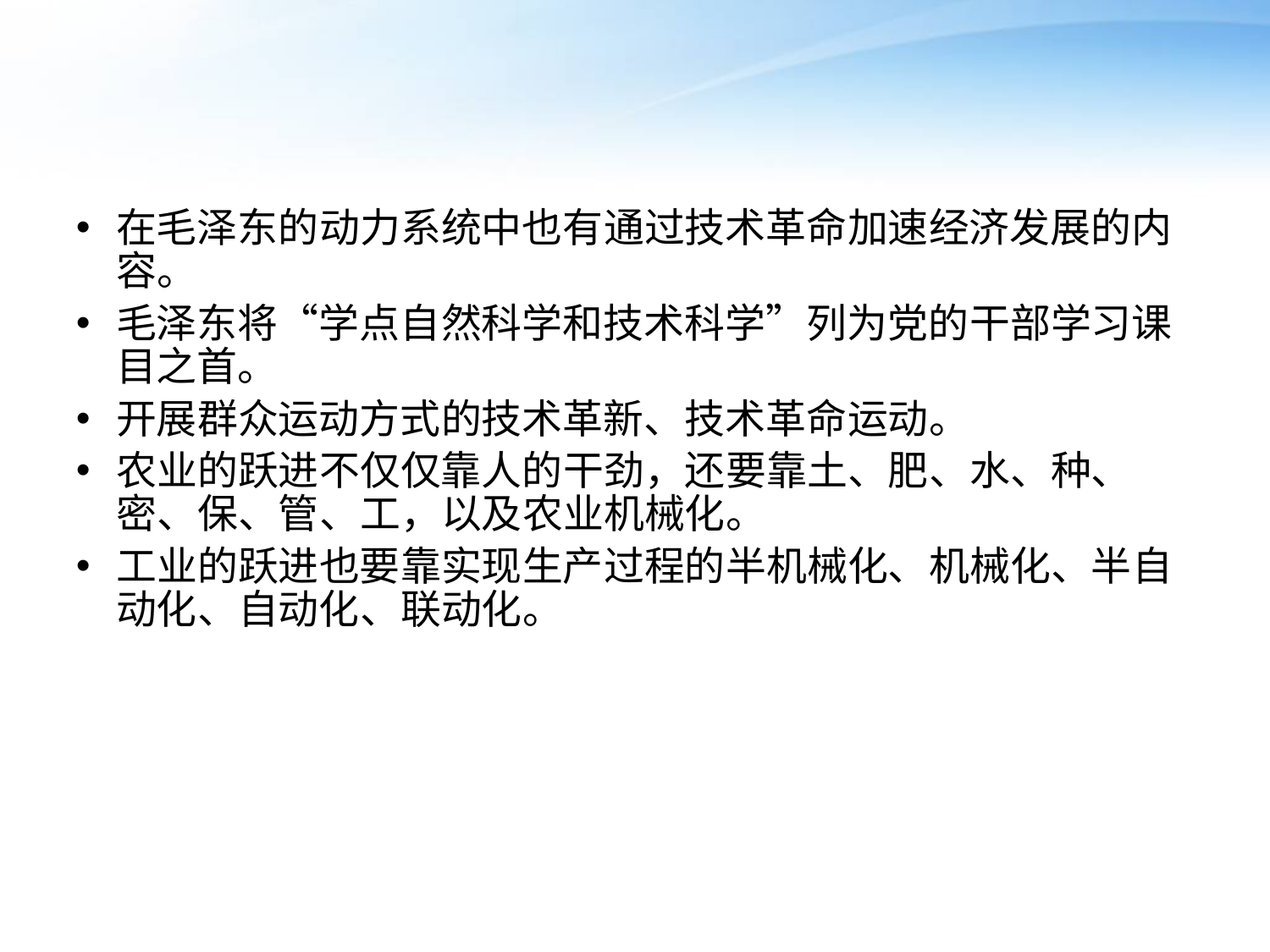

#
在毛泽东的动力系统中也有通过技术革命加速经济发展的内容。
毛泽东将“学点自然科学和技术科学”列为党的干部学习课目之首。
开展群众运动方式的技术革新、技术革命运动。
农业的跃进不仅仅靠人的干劲，还要靠土、肥、水、种、密、保、管、工，以及农业机械化。
工业的跃进也要靠实现生产过程的半机械化、机械化、半自动化、自动化、联动化。